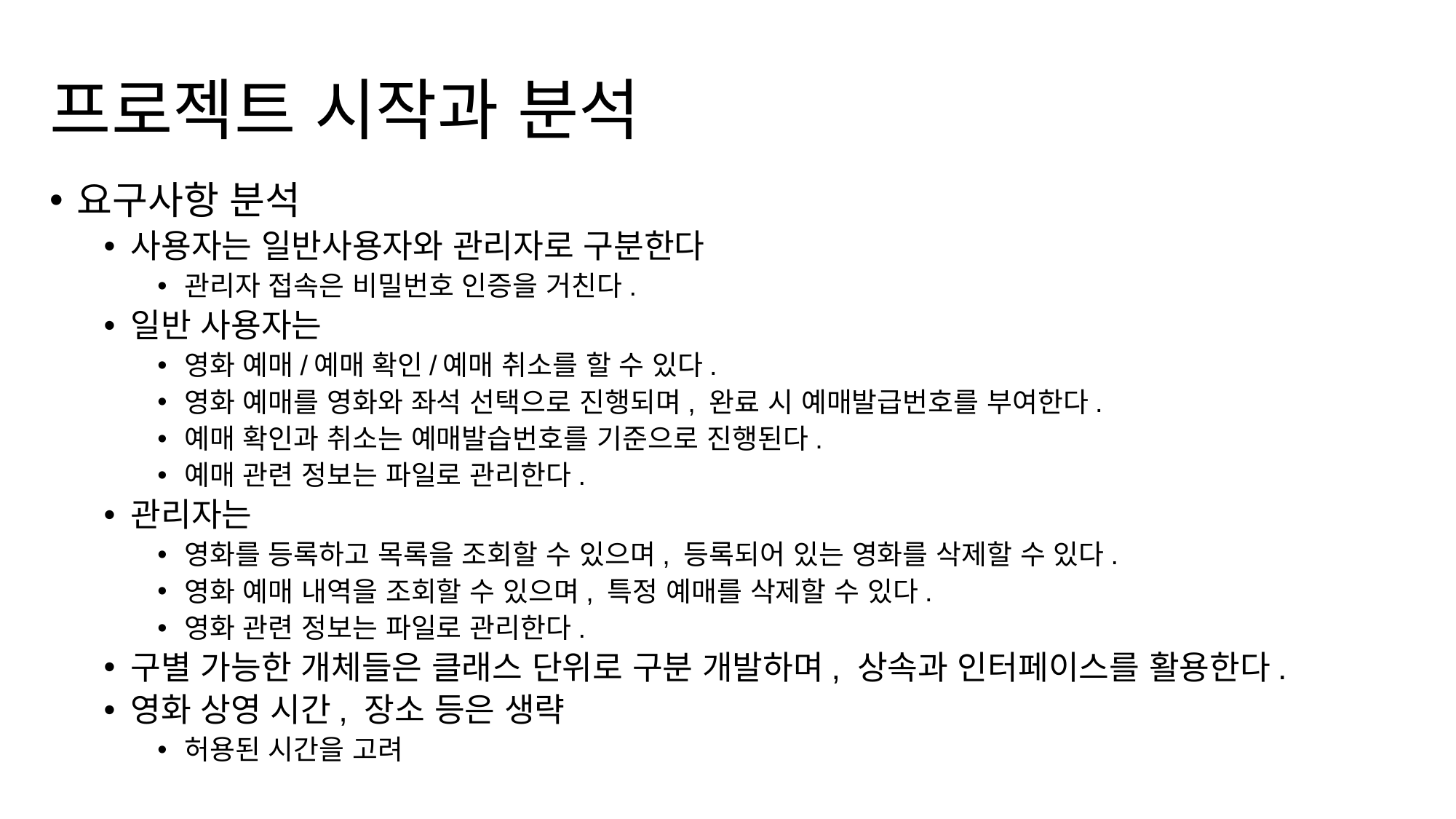

# 프로젝트 시작과 분석
요구사항 분석
사용자는 일반사용자와 관리자로 구분한다
관리자 접속은 비밀번호 인증을 거친다.
일반 사용자는
영화 예매/예매 확인/예매 취소를 할 수 있다.
영화 예매를 영화와 좌석 선택으로 진행되며, 완료 시 예매발급번호를 부여한다.
예매 확인과 취소는 예매발습번호를 기준으로 진행된다.
예매 관련 정보는 파일로 관리한다.
관리자는
영화를 등록하고 목록을 조회할 수 있으며, 등록되어 있는 영화를 삭제할 수 있다.
영화 예매 내역을 조회할 수 있으며, 특정 예매를 삭제할 수 있다.
영화 관련 정보는 파일로 관리한다.
구별 가능한 개체들은 클래스 단위로 구분 개발하며, 상속과 인터페이스를 활용한다.
영화 상영 시간, 장소 등은 생략
허용된 시간을 고려